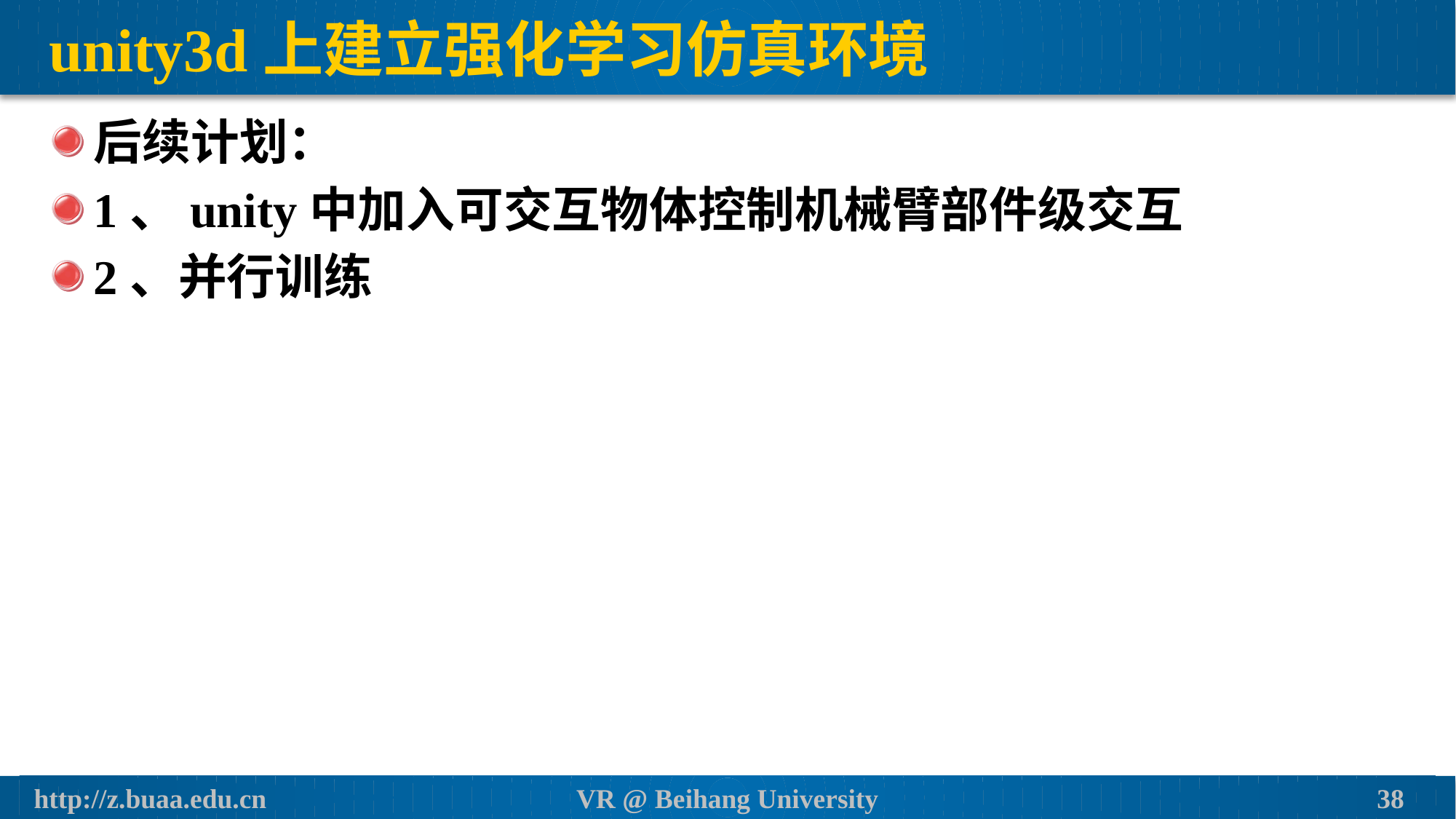

# unity3d上建立强化学习仿真环境
后续计划：
1、unity中加入可交互物体控制机械臂部件级交互
2、并行训练